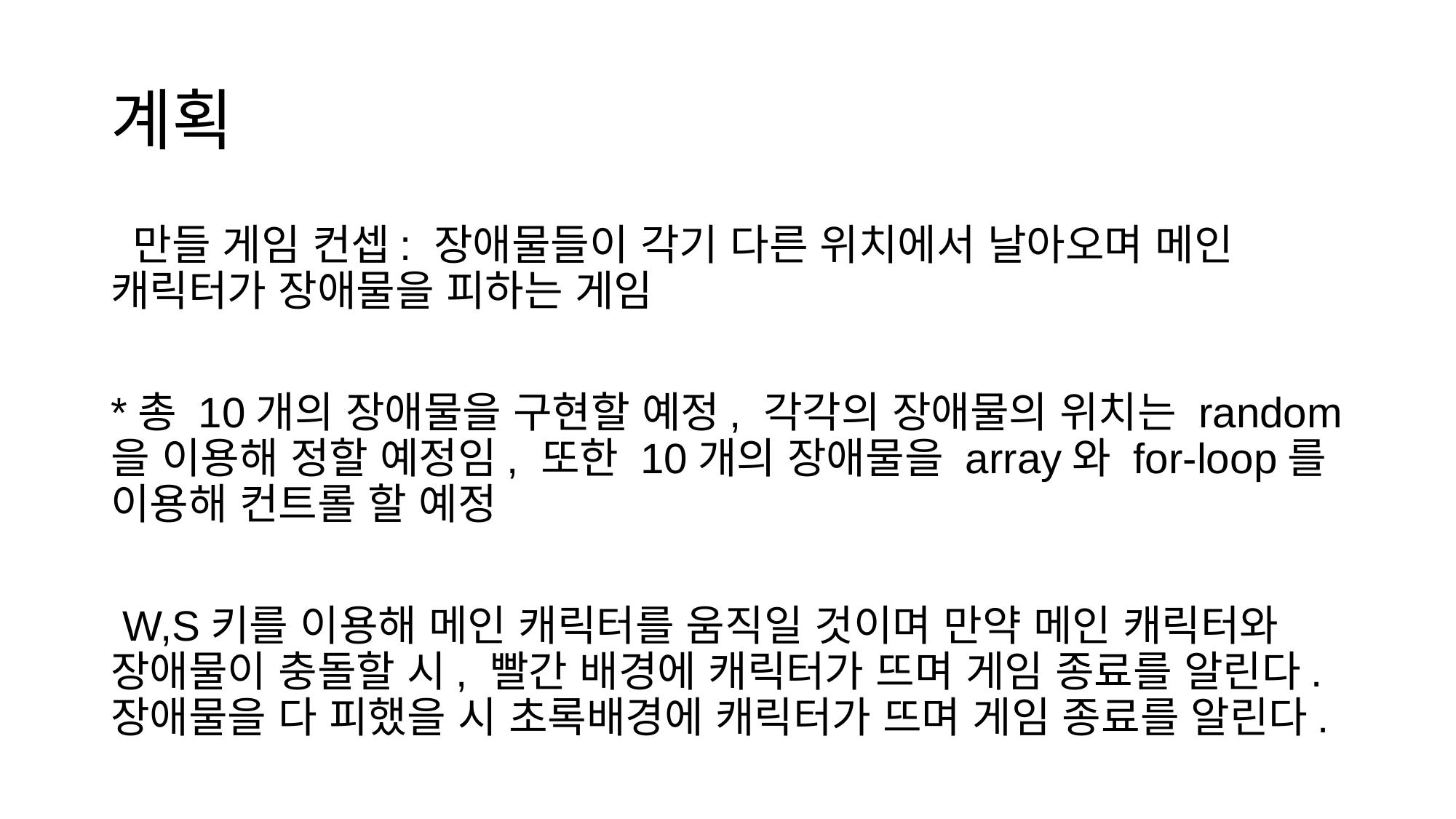

# 계획
 만들 게임 컨셉: 장애물들이 각기 다른 위치에서 날아오며 메인 캐릭터가 장애물을 피하는 게임

*총 10개의 장애물을 구현할 예정, 각각의 장애물의 위치는 random을 이용해 정할 예정임, 또한 10개의 장애물을 array와 for-loop를 이용해 컨트롤 할 예정

 W,S키를 이용해 메인 캐릭터를 움직일 것이며 만약 메인 캐릭터와 장애물이 충돌할 시, 빨간 배경에 캐릭터가 뜨며 게임 종료를 알린다. 장애물을 다 피했을 시 초록배경에 캐릭터가 뜨며 게임 종료를 알린다.